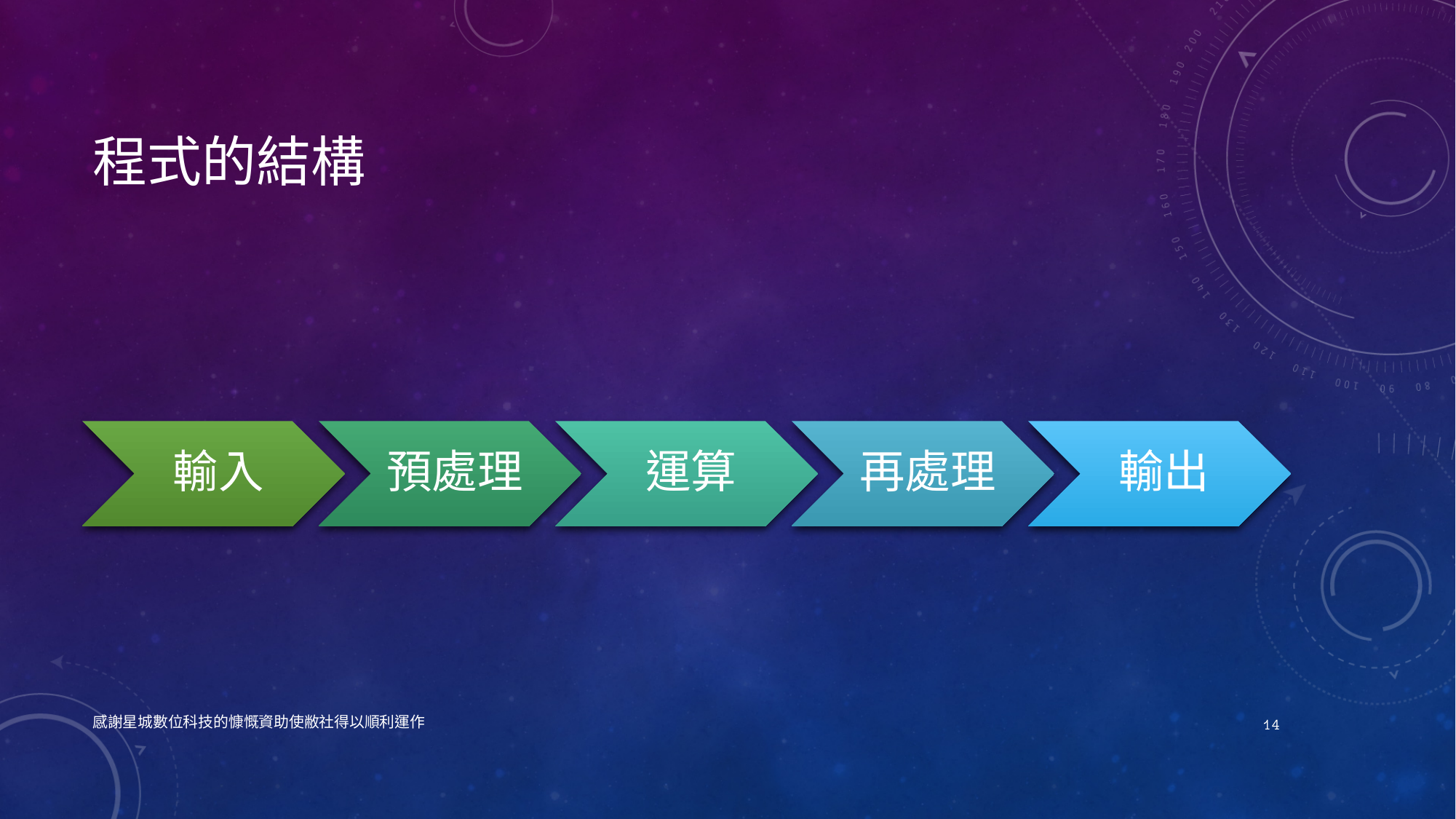

# 程式的結構
輸入
預處理
運算
再處理
輸出
感謝星城數位科技的慷慨資助使敝社得以順利運作
14